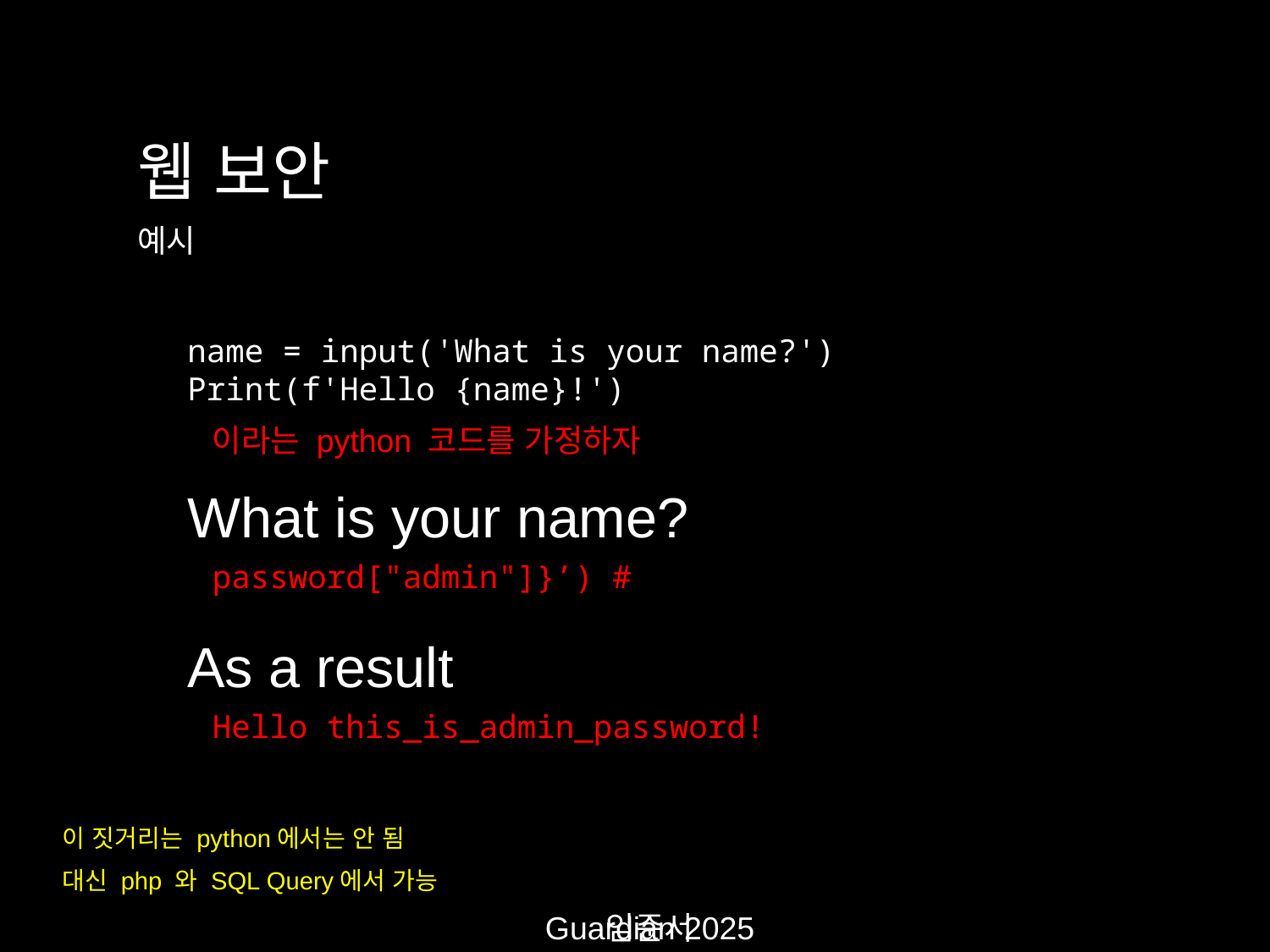

웹 보안
예시
name = input('What is your name?')
Print(f'Hello {name}!')
이라는 python 코드를 가정하자
What is your name?
password["admin"]}’) #
As a result
Hello this_is_admin_password!
이 짓거리는 python에서는 안 됨
대신 php 와 SQL Query에서 가능

Guardian 2025